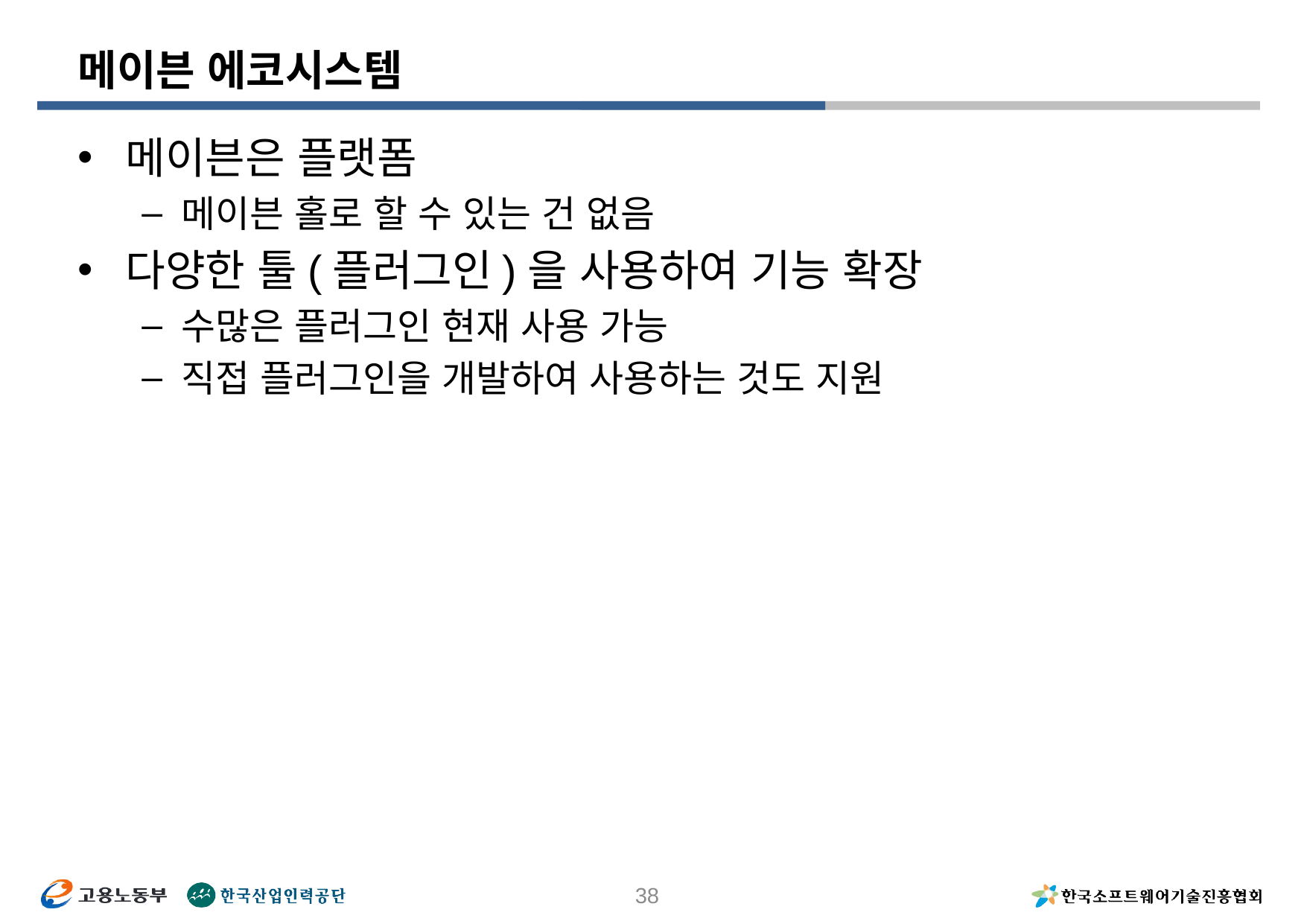

# 메이븐 에코시스템
메이븐은 플랫폼
메이븐 홀로 할 수 있는 건 없음
다양한 툴(플러그인)을 사용하여 기능 확장
수많은 플러그인 현재 사용 가능
직접 플러그인을 개발하여 사용하는 것도 지원
38